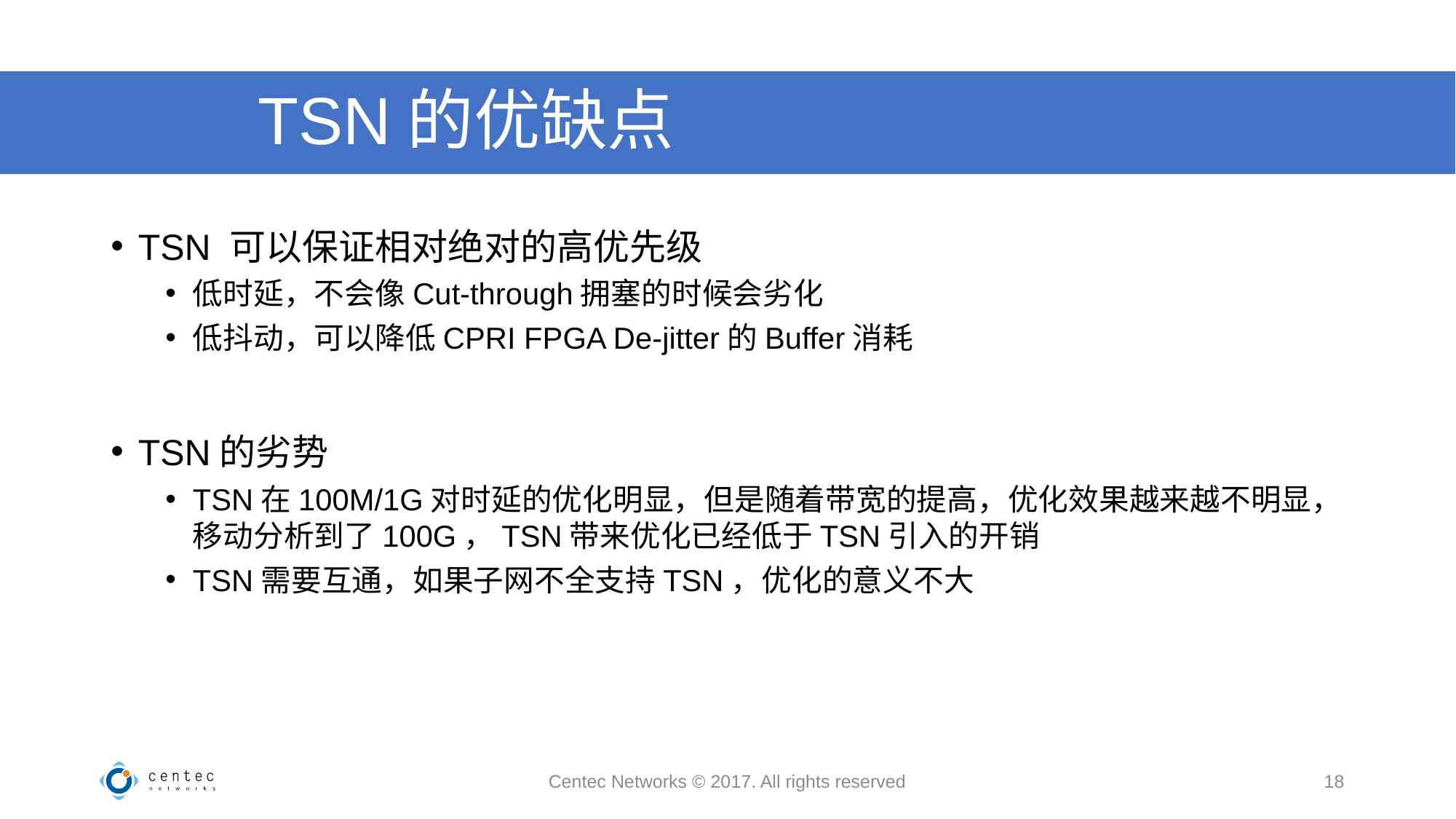

# TSN的优缺点
TSN 可以保证相对绝对的高优先级
低时延，不会像Cut-through拥塞的时候会劣化
低抖动，可以降低CPRI FPGA De-jitter的Buffer消耗

TSN的劣势
TSN在100M/1G对时延的优化明显，但是随着带宽的提高，优化效果越来越不明显，移动分析到了100G，TSN带来优化已经低于TSN引入的开销
TSN需要互通，如果子网不全支持TSN，优化的意义不大

Centec Networks © 2017. All rights reserved
18